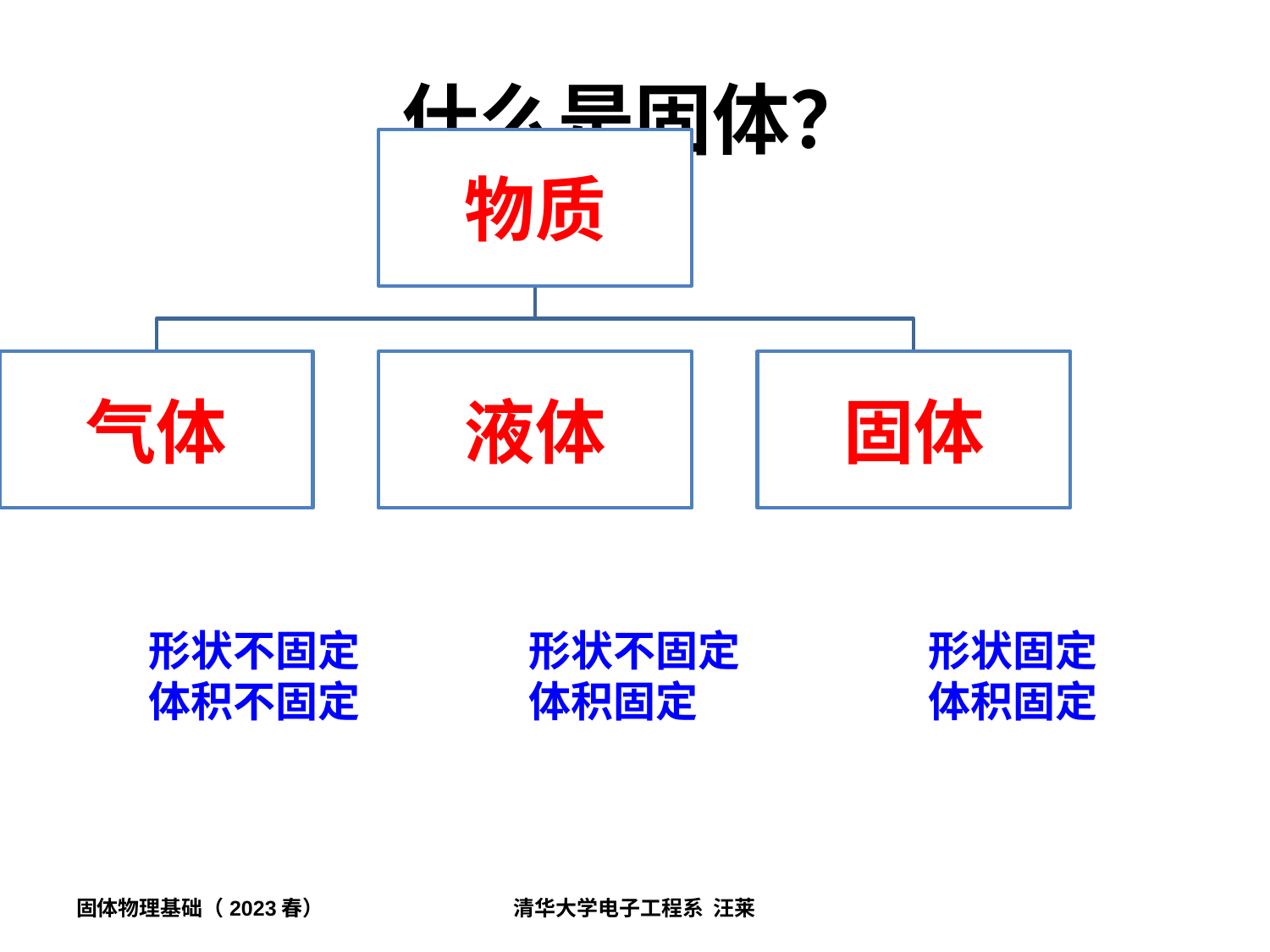

# 什么是固体？
物质
气体
液体
固体
形状不固定
体积不固定
形状不固定
体积固定
形状固定
体积固定
固体物理基础（2023春）
清华大学电子工程系  汪莱
7